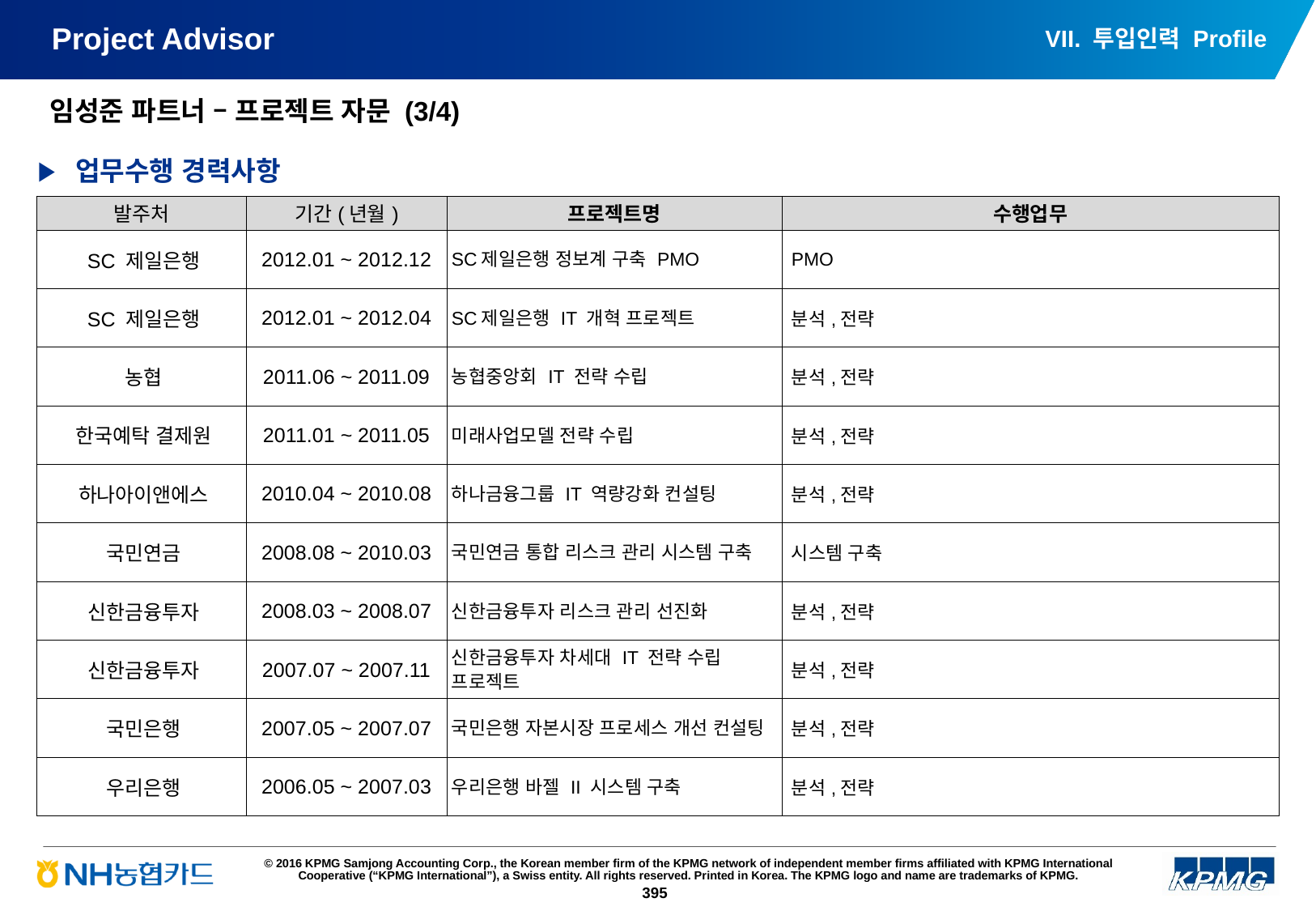

VII. 투입인력 Profile
# Project Advisor
임성준 파트너 – 프로젝트 자문 (3/4)
업무수행 경력사항
| 발주처 | 기간(년월) | 프로젝트명 | 수행업무 |
| --- | --- | --- | --- |
| SC 제일은행 | 2012.01 ~ 2012.12 | SC제일은행 정보계 구축 PMO | PMO |
| SC 제일은행 | 2012.01 ~ 2012.04 | SC제일은행 IT 개혁 프로젝트 | 분석,전략 |
| 농협 | 2011.06 ~ 2011.09 | 농협중앙회 IT 전략 수립 | 분석,전략 |
| 한국예탁 결제원 | 2011.01 ~ 2011.05 | 미래사업모델 전략 수립 | 분석,전략 |
| 하나아이앤에스 | 2010.04 ~ 2010.08 | 하나금융그룹 IT 역량강화 컨설팅 | 분석,전략 |
| 국민연금 | 2008.08 ~ 2010.03 | 국민연금 통합 리스크 관리 시스템 구축 | 시스템 구축 |
| 신한금융투자 | 2008.03 ~ 2008.07 | 신한금융투자 리스크 관리 선진화 | 분석,전략 |
| 신한금융투자 | 2007.07 ~ 2007.11 | 신한금융투자 차세대 IT 전략 수립 프로젝트 | 분석,전략 |
| 국민은행 | 2007.05 ~ 2007.07 | 국민은행 자본시장 프로세스 개선 컨설팅 | 분석,전략 |
| 우리은행 | 2006.05 ~ 2007.03 | 우리은행 바젤 II 시스템 구축 | 분석,전략 |